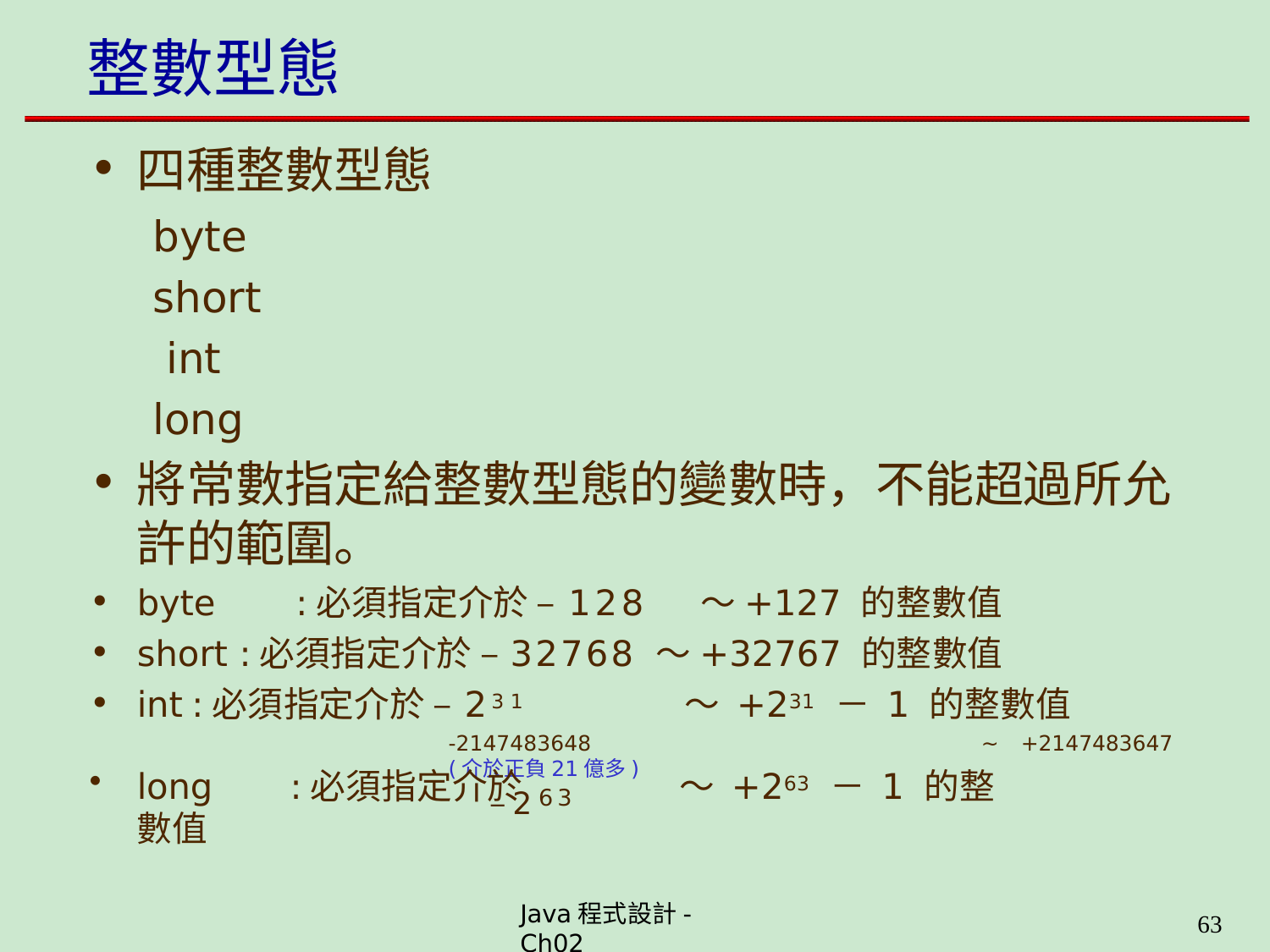

# 整數型態
四種整數型態
byte  short  int  long
將常數指定給整數型態的變數時，不能超過所允 許的範圍。
byte	:必須指定介於 –128	～+127 的整數值
short :必須指定介於 –32768 ～+32767 的整數值
int	:必須指定介於 –231	～ +231 － 1 的整數值
-2147483648	~	+2147483647 (介於正負21億多)
–263
long	:必須指定介於	～ +263 － 1 的整數值
Java程式設計-Ch02
63